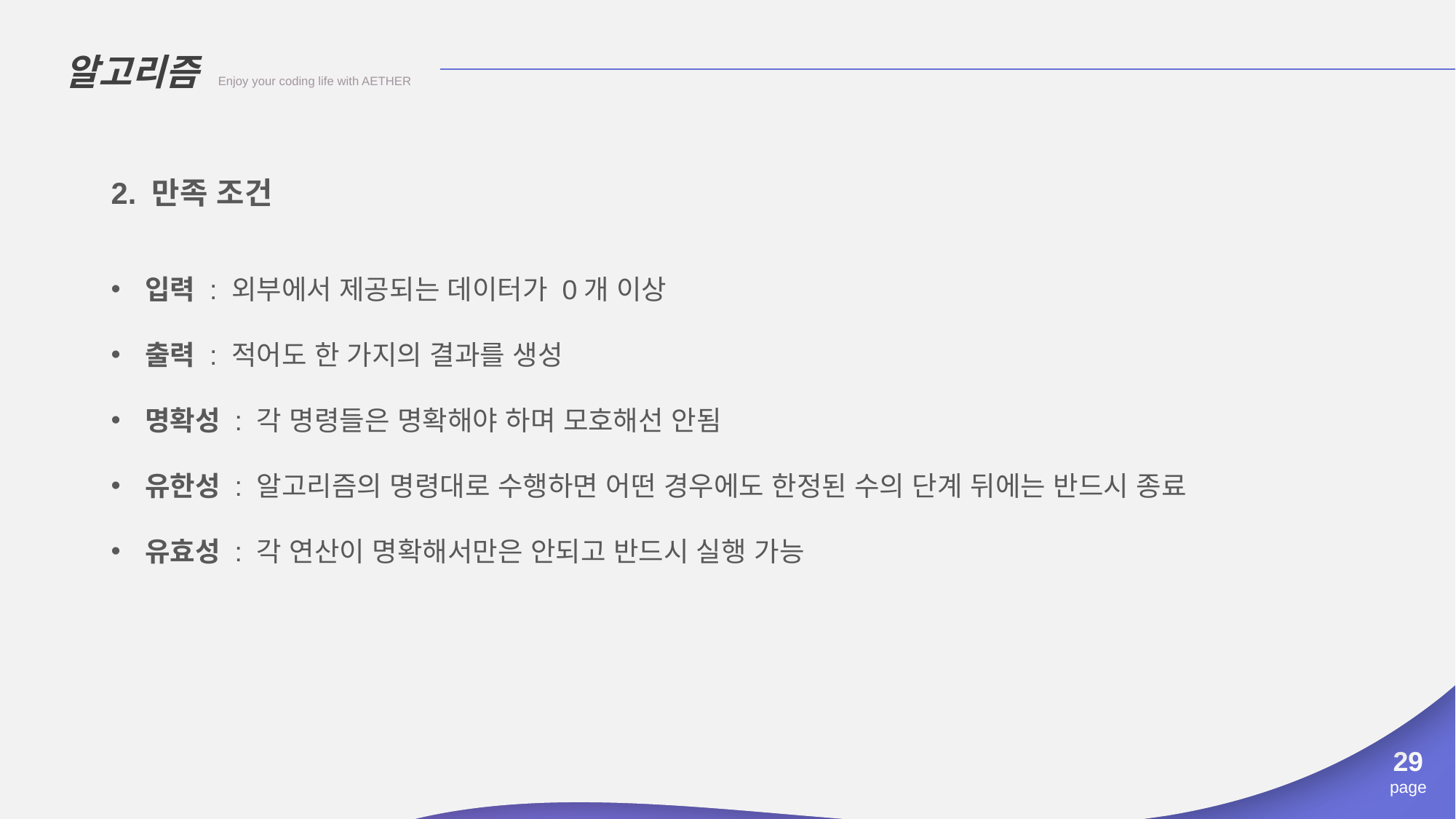

알고리즘 Enjoy your coding life with AETHER
2. 만족 조건
입력 : 외부에서 제공되는 데이터가 0개 이상
출력 : 적어도 한 가지의 결과를 생성
명확성 : 각 명령들은 명확해야 하며 모호해선 안됨
유한성 : 알고리즘의 명령대로 수행하면 어떤 경우에도 한정된 수의 단계 뒤에는 반드시 종료
유효성 : 각 연산이 명확해서만은 안되고 반드시 실행 가능
29
page